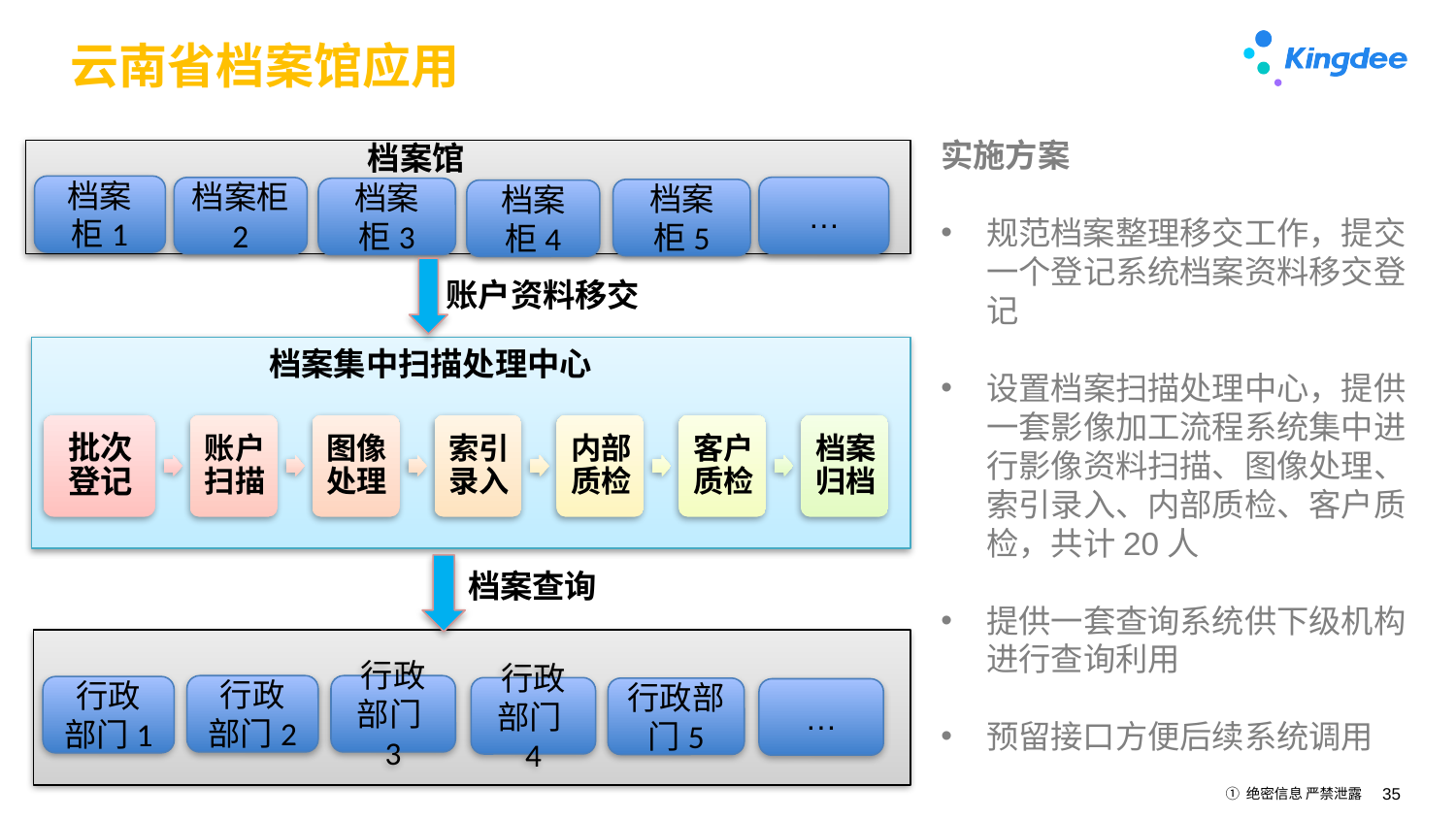

# 云南省档案馆应用

实施方案

规范档案整理移交工作，提交一个登记系统档案资料移交登记

设置档案扫描处理中心，提供一套影像加工流程系统集中进行影像资料扫描、图像处理、索引录入、内部质检、客户质检，共计20人

提供一套查询系统供下级机构进行查询利用

预留接口方便后续系统调用
档案馆

档案柜1
…
档案柜2
档案
柜3
档案
柜5
档案
柜4

账户资料移交
档案集中扫描处理中心

批次登记

账户扫描

图像处理

索引录入

内部质检

客户质检

档案归档

档案查询

行政部门3
行政部门2
行政部门1
行政部门4
行政部门5
…